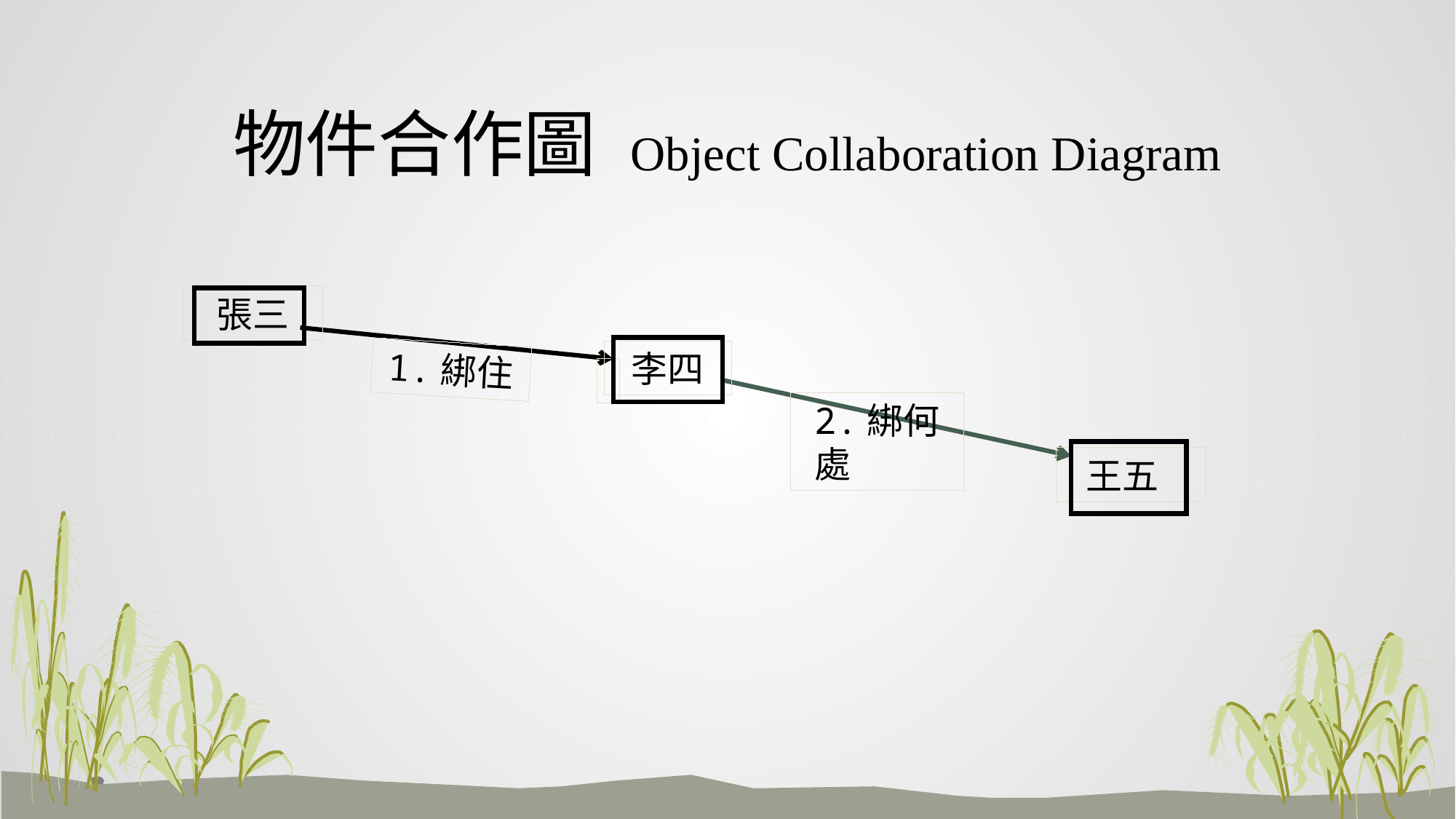

# 物件合作圖 Object Collaboration Diagram

張三

李四
1.綁住

2.綁何處

王五